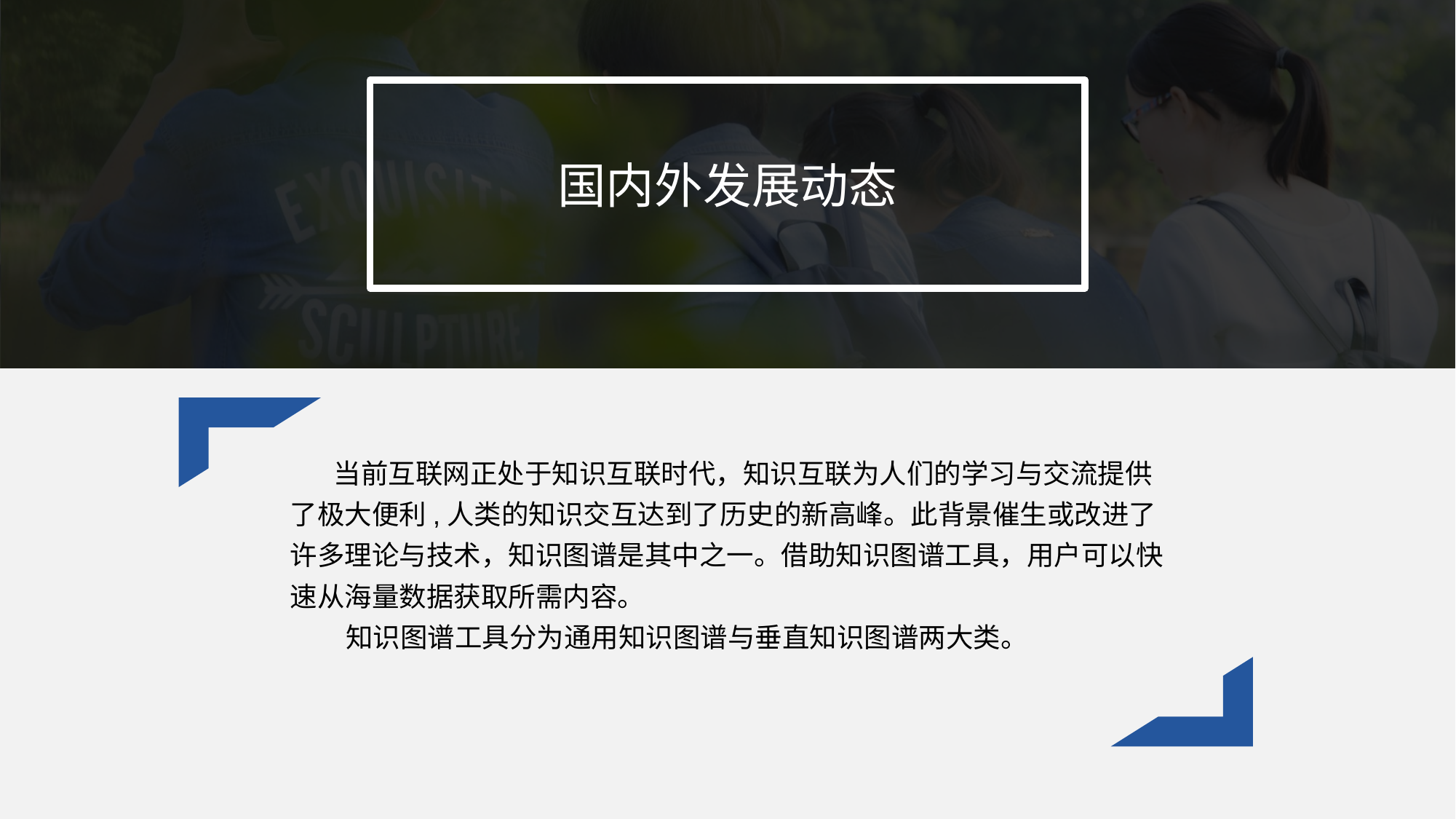

国内外发展动态

      当前互联网正处于知识互联时代，知识互联为人们的学习与交流提供了极大便利,人类的知识交互达到了历史的新高峰。此背景催生或改进了许多理论与技术，知识图谱是其中之一。借助知识图谱工具，用户可以快速从海量数据获取所需内容。
        知识图谱工具分为通用知识图谱与垂直知识图谱两大类。